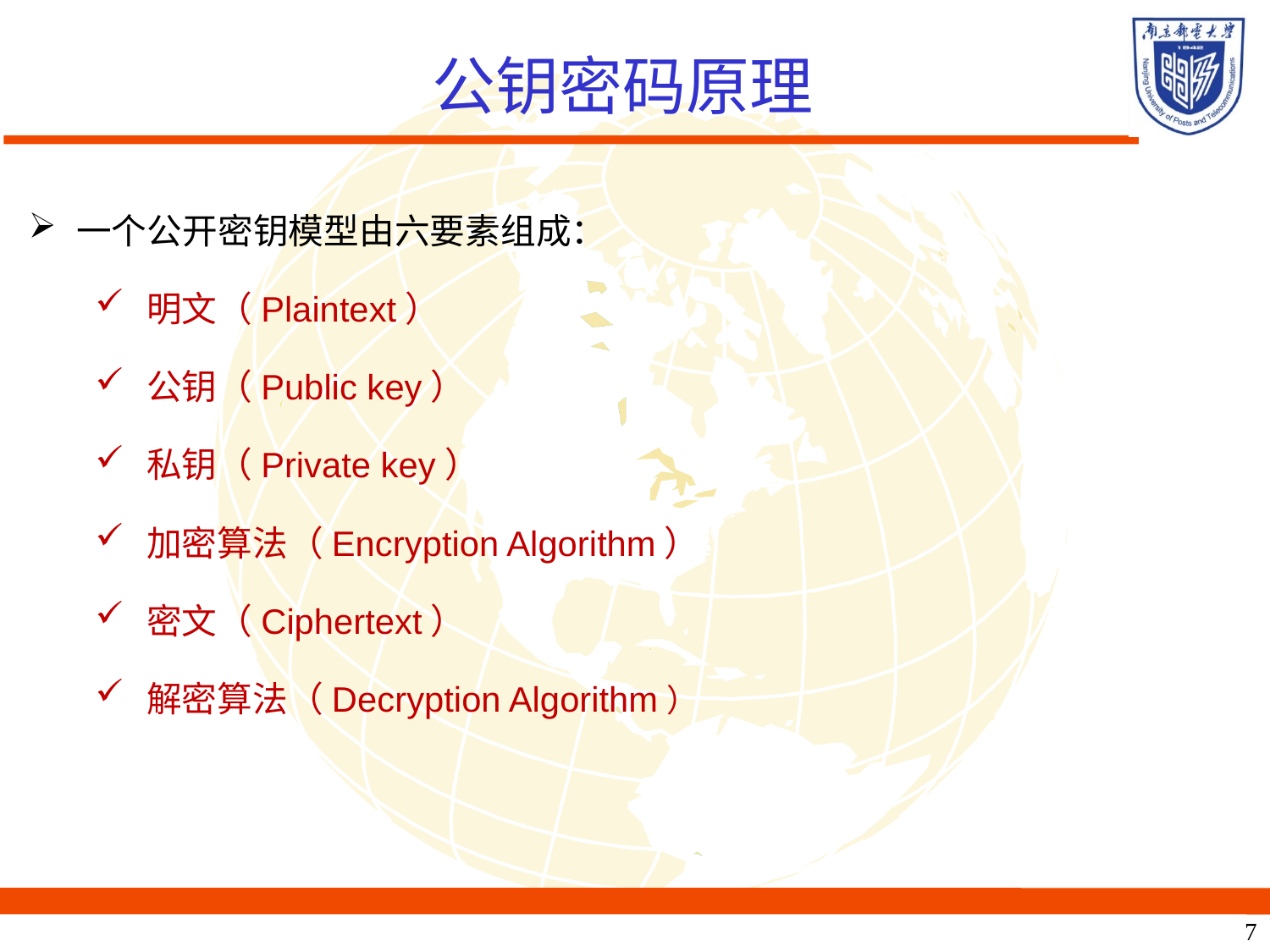

# 公钥密码原理
一个公开密钥模型由六要素组成：
明文（Plaintext）
公钥（Public key）
私钥（Private key）
加密算法（Encryption Algorithm）
密文（Ciphertext）
解密算法（Decryption Algorithm）
7